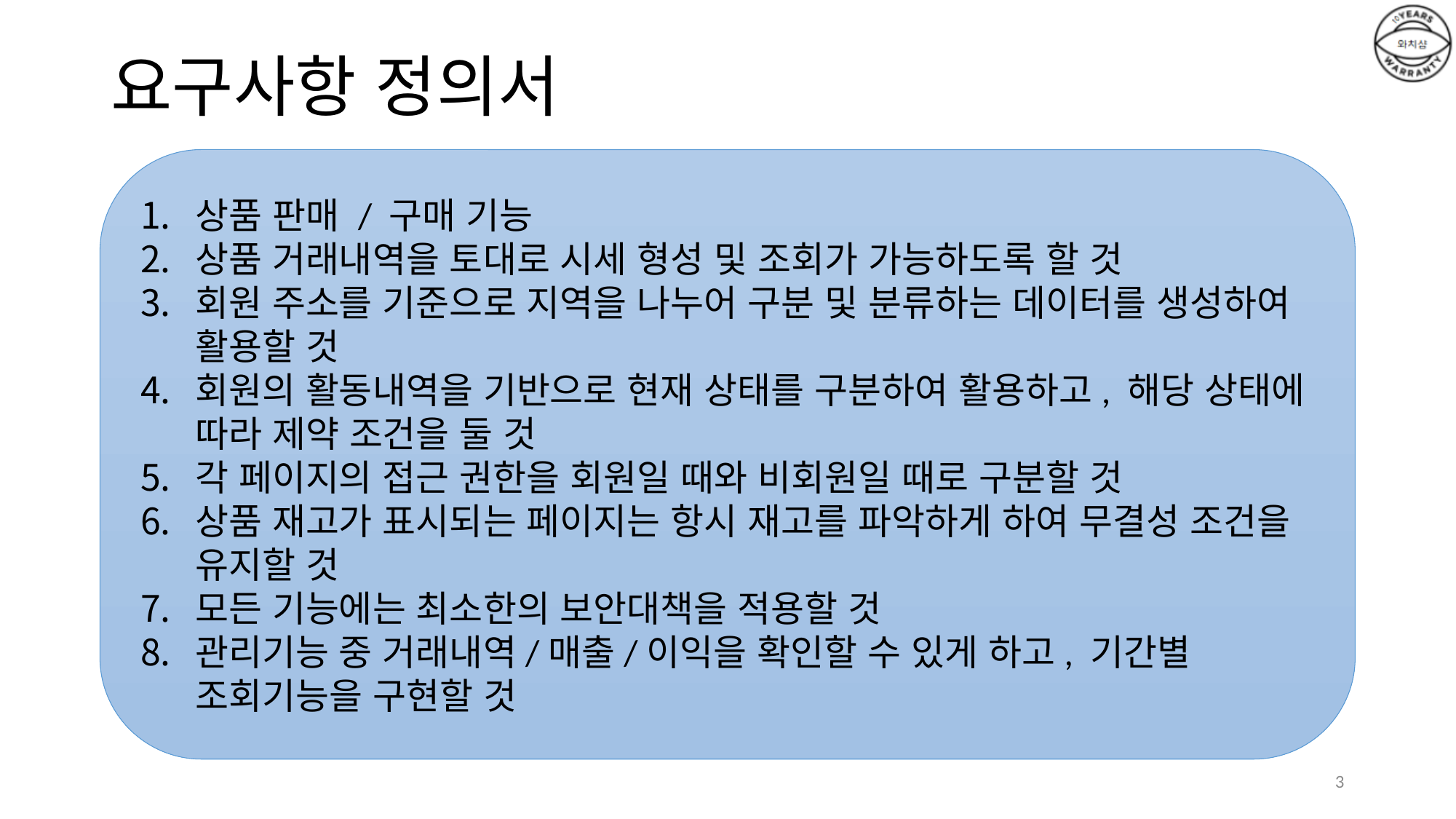

# 요구사항 정의서
상품 판매 / 구매 기능
상품 거래내역을 토대로 시세 형성 및 조회가 가능하도록 할 것
회원 주소를 기준으로 지역을 나누어 구분 및 분류하는 데이터를 생성하여 활용할 것
회원의 활동내역을 기반으로 현재 상태를 구분하여 활용하고, 해당 상태에 따라 제약 조건을 둘 것
각 페이지의 접근 권한을 회원일 때와 비회원일 때로 구분할 것
상품 재고가 표시되는 페이지는 항시 재고를 파악하게 하여 무결성 조건을 유지할 것
모든 기능에는 최소한의 보안대책을 적용할 것
관리기능 중 거래내역/매출/이익을 확인할 수 있게 하고, 기간별 조회기능을 구현할 것
3